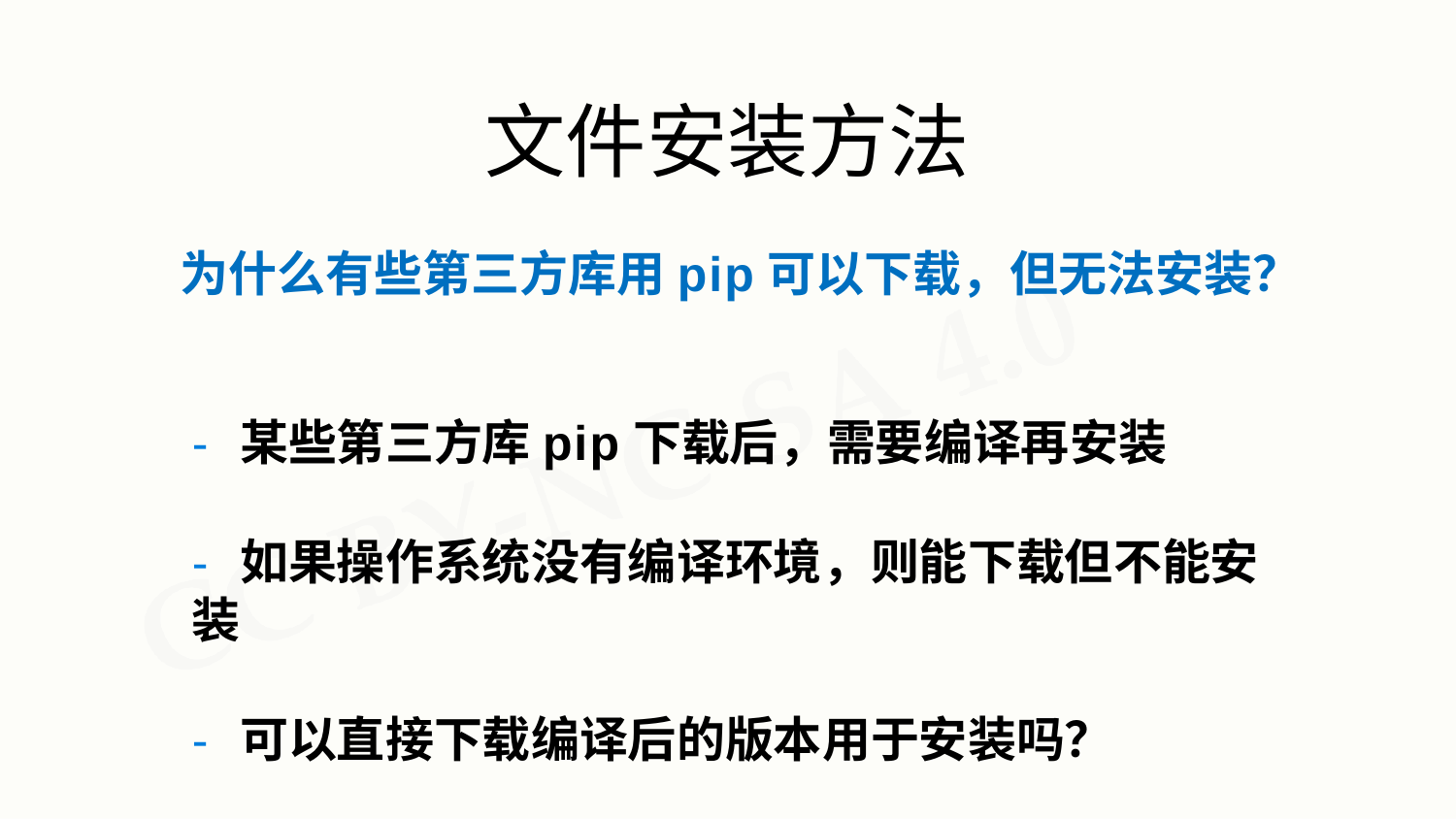

# 文件安装方法
为什么有些第三方库用pip可以下载，但无法安装？

- 某些第三方库pip下载后，需要编译再安装

- 如果操作系统没有编译环境，则能下载但不能安装

- 可以直接下载编译后的版本用于安装吗？